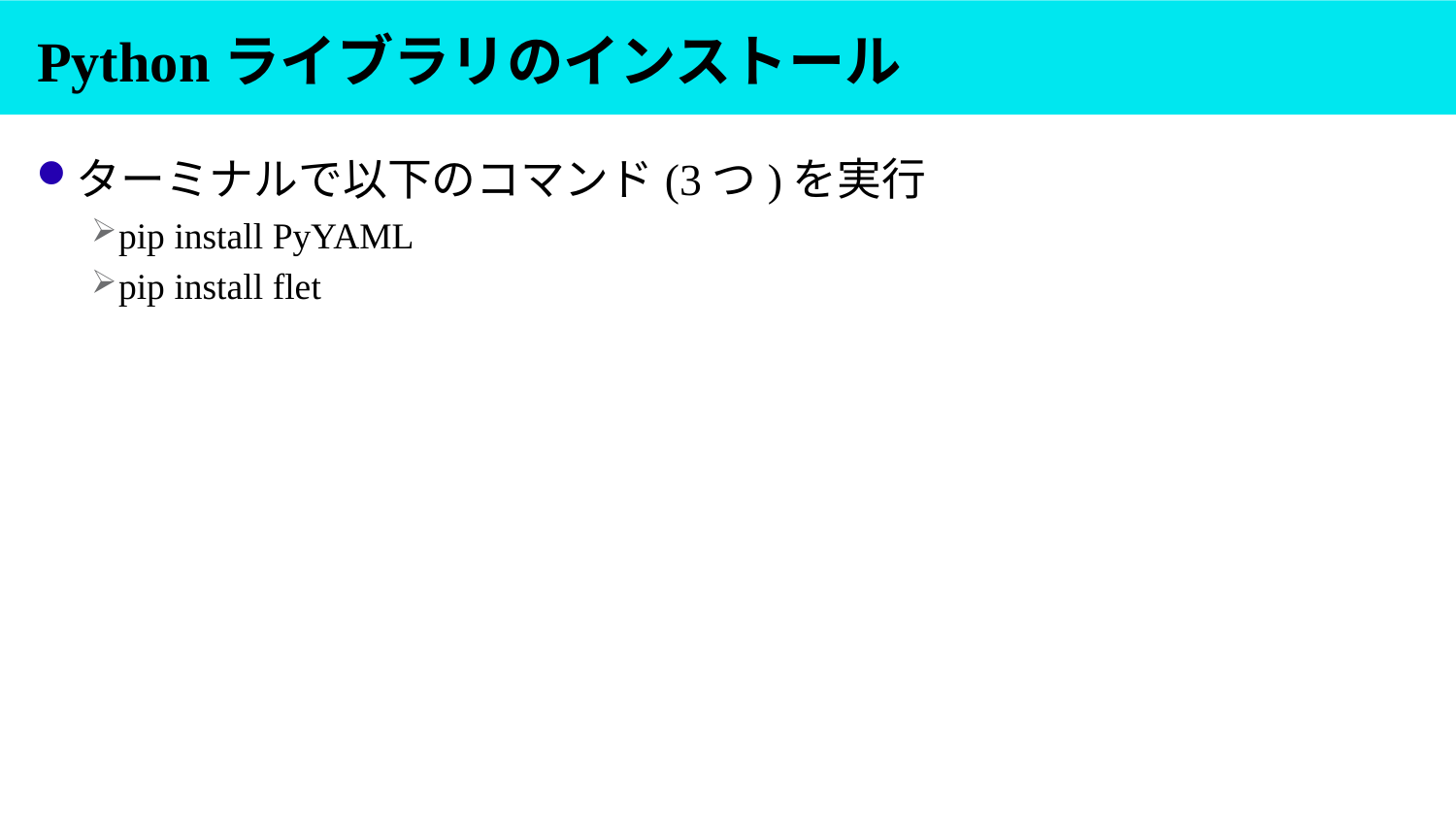

# Pythonライブラリのインストール
ターミナルで以下のコマンド(3つ)を実行
pip install PyYAML
pip install flet